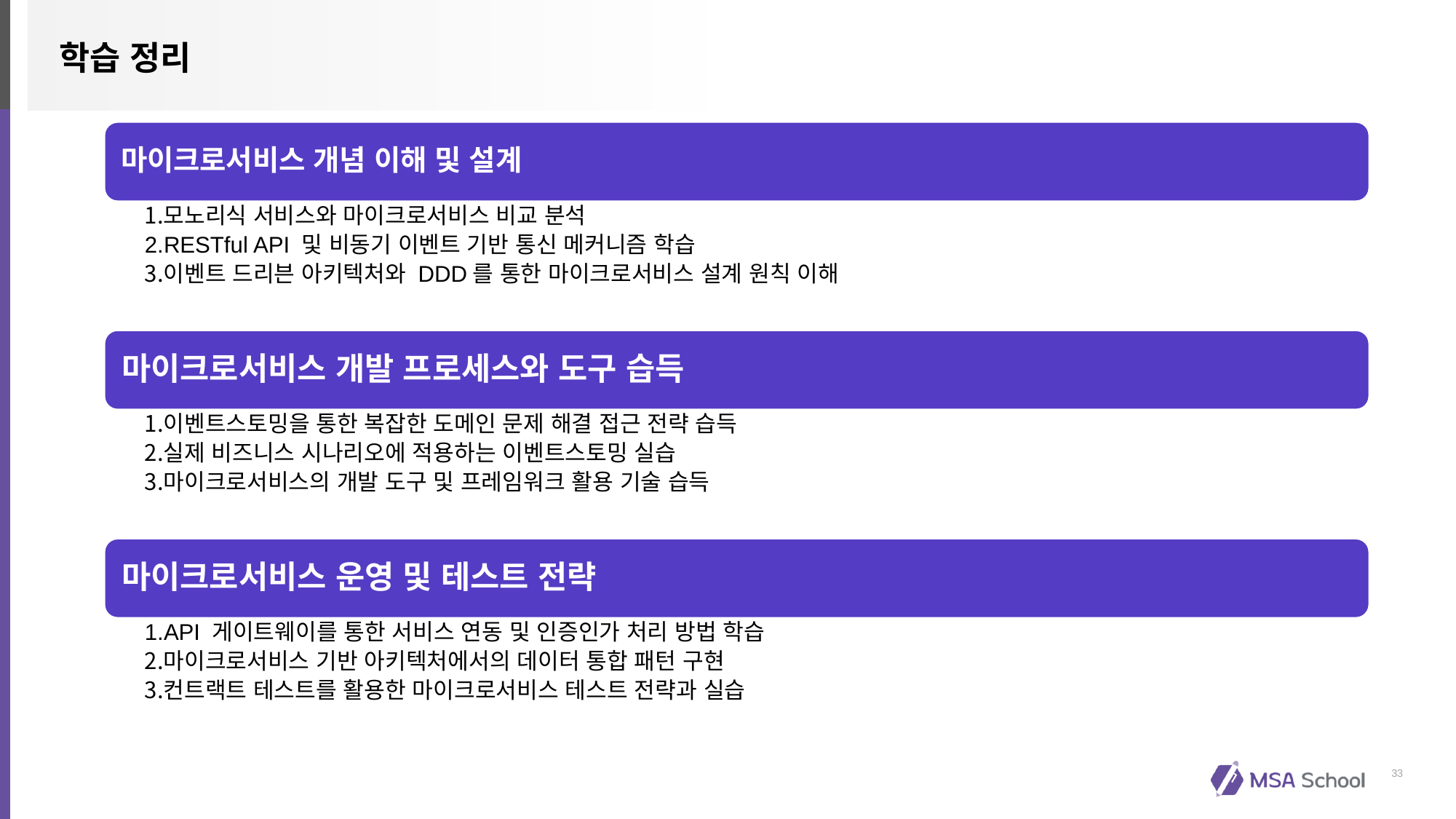

마이크로서비스 개념 이해 및 설계
모노리식 서비스와 마이크로서비스 비교 분석
RESTful API 및 비동기 이벤트 기반 통신 메커니즘 학습
이벤트 드리븐 아키텍처와 DDD를 통한 마이크로서비스 설계 원칙 이해
마이크로서비스 개발 프로세스와 도구 습득
이벤트스토밍을 통한 복잡한 도메인 문제 해결 접근 전략 습득
실제 비즈니스 시나리오에 적용하는 이벤트스토밍 실습
마이크로서비스의 개발 도구 및 프레임워크 활용 기술 습득
마이크로서비스 운영 및 테스트 전략
API 게이트웨이를 통한 서비스 연동 및 인증인가 처리 방법 학습
마이크로서비스 기반 아키텍처에서의 데이터 통합 패턴 구현
컨트랙트 테스트를 활용한 마이크로서비스 테스트 전략과 실습